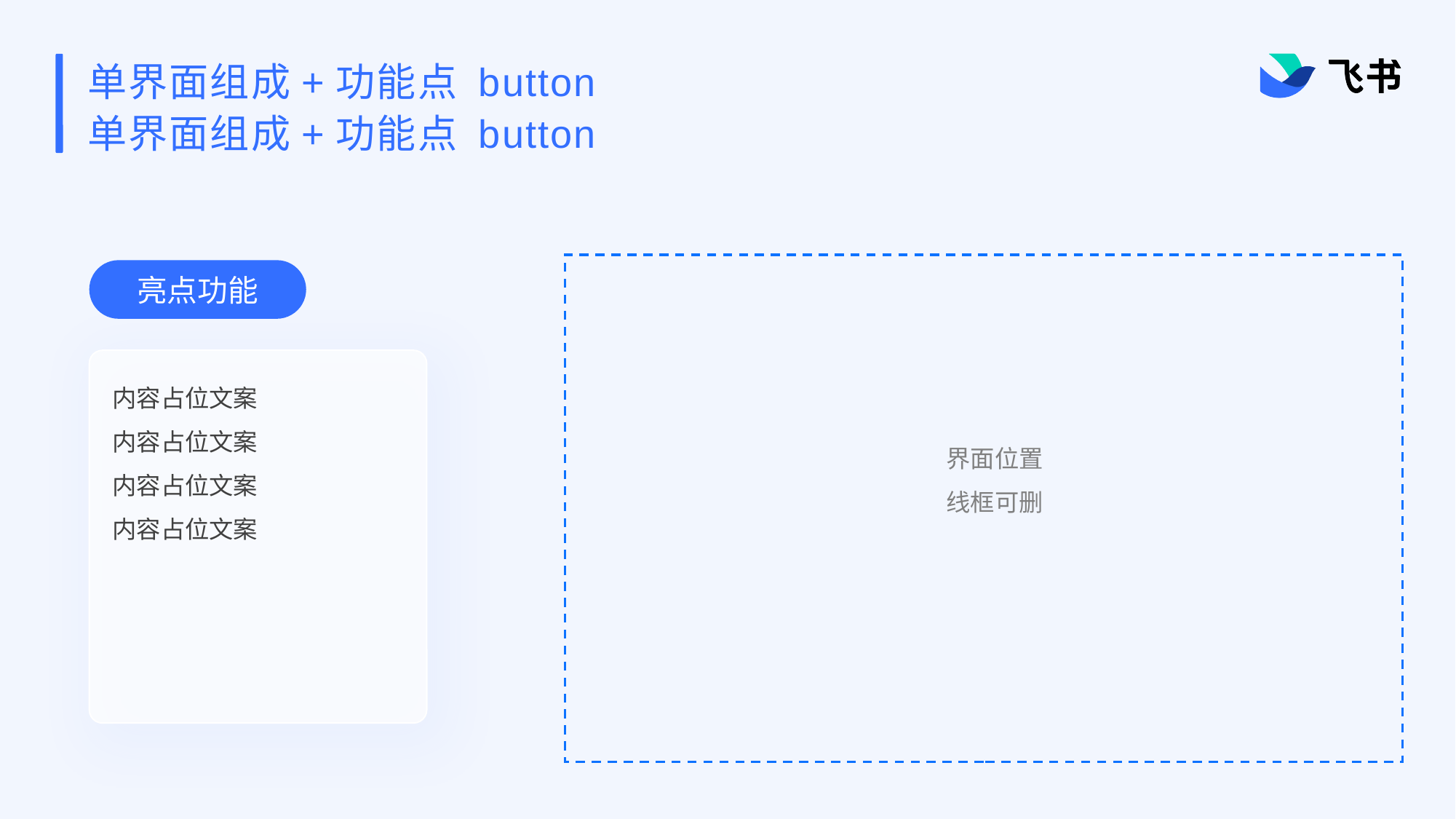

# 单界面组成+功能点 button 单界面组成+功能点 button

亮点功能

内容占位文案
内容占位文案
内容占位文案
内容占位文案

界面位置线框可删